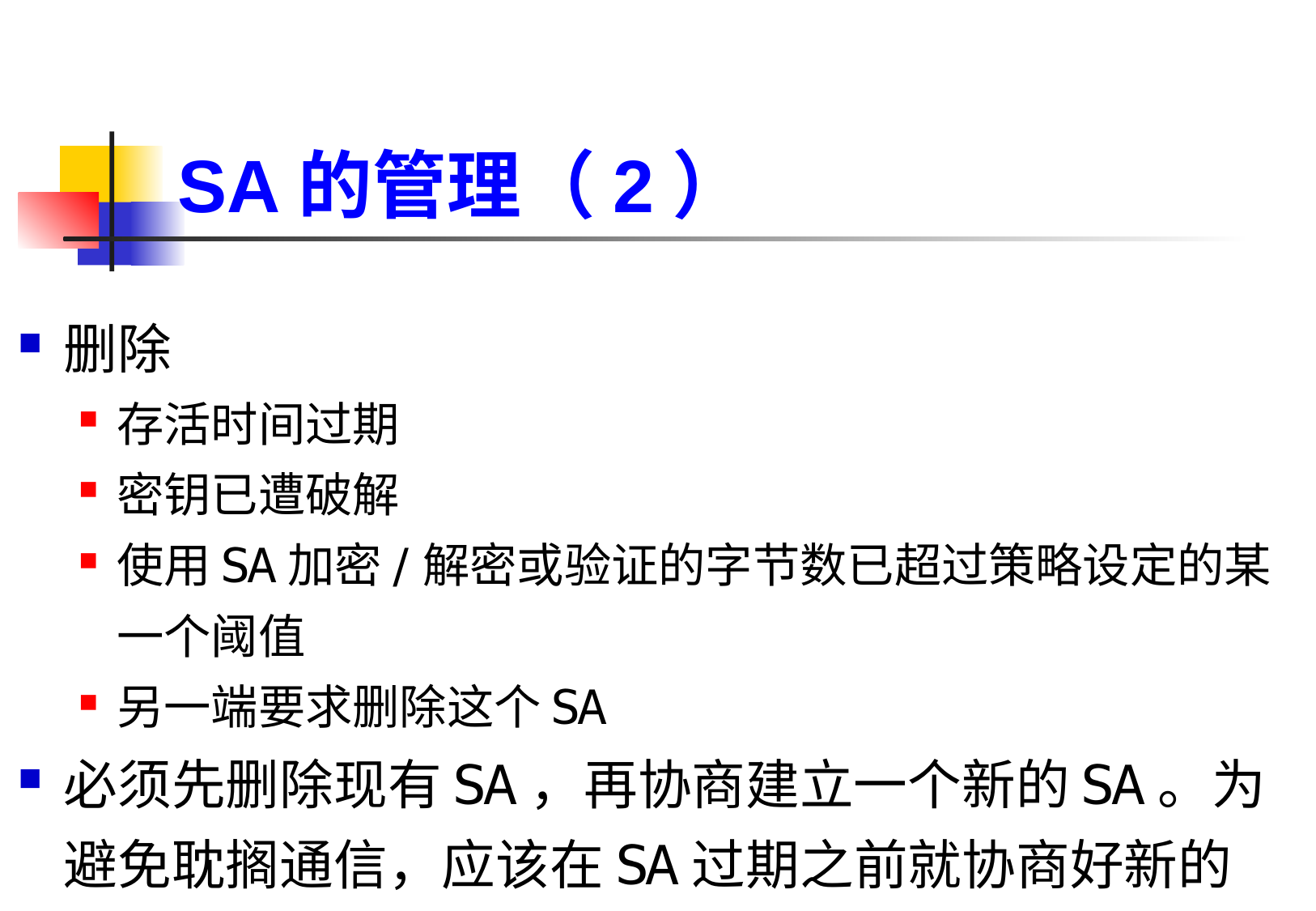

# SA的管理（2）
删除
存活时间过期
密钥已遭破解
使用SA加密/解密或验证的字节数已超过策略设定的某一个阈值
另一端要求删除这个SA
必须先删除现有SA，再协商建立一个新的SA。为避免耽搁通信，应该在SA过期之前就协商好新的SA